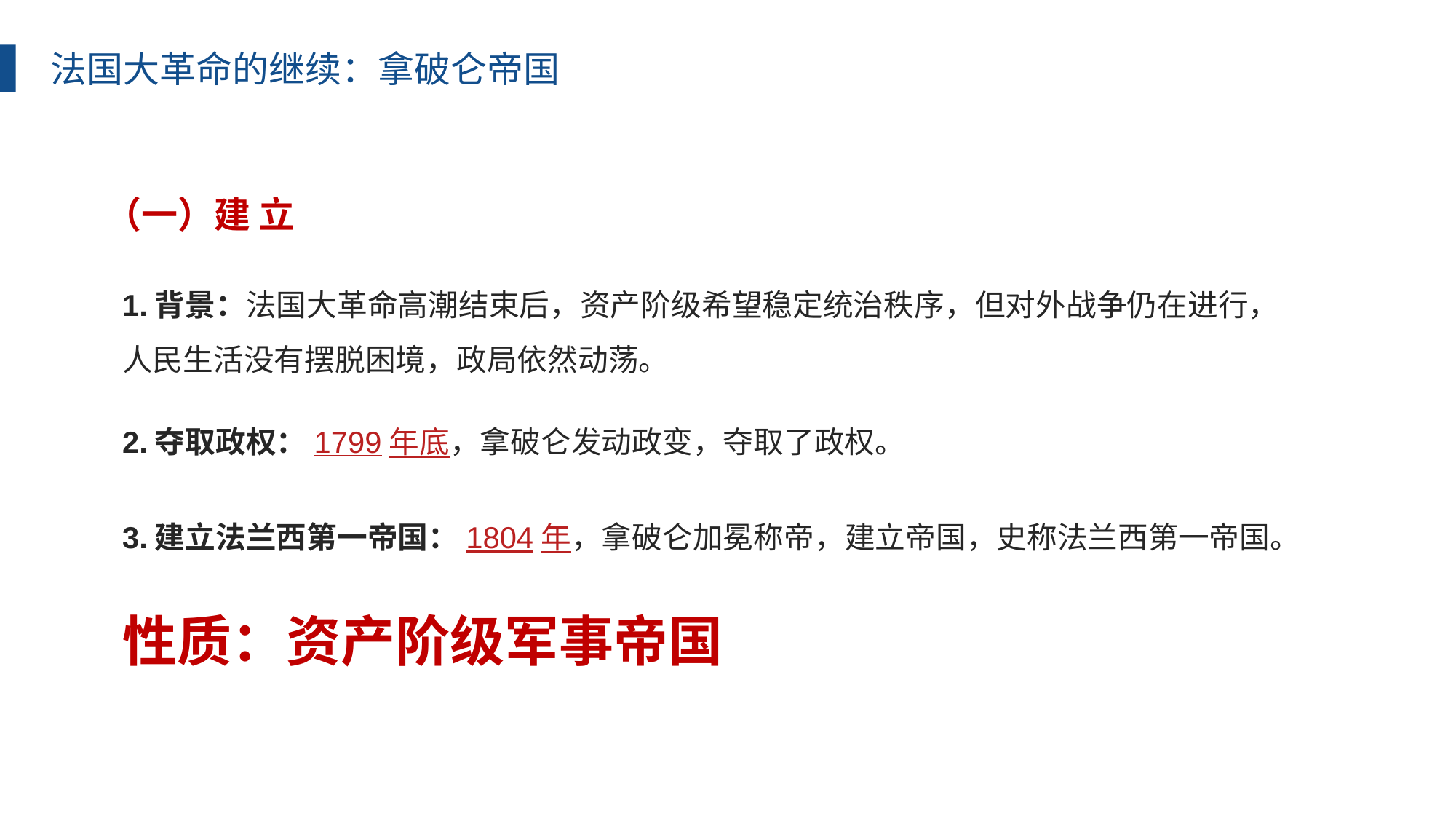

法国大革命的继续：拿破仑帝国

（一）建 立
1.背景：法国大革命高潮结束后，资产阶级希望稳定统治秩序，但对外战争仍在进行，人民生活没有摆脱困境，政局依然动荡。
2.夺取政权：1799年底，拿破仑发动政变，夺取了政权。
3.建立法兰西第一帝国：1804年，拿破仑加冕称帝，建立帝国，史称法兰西第一帝国。
性质：资产阶级军事帝国